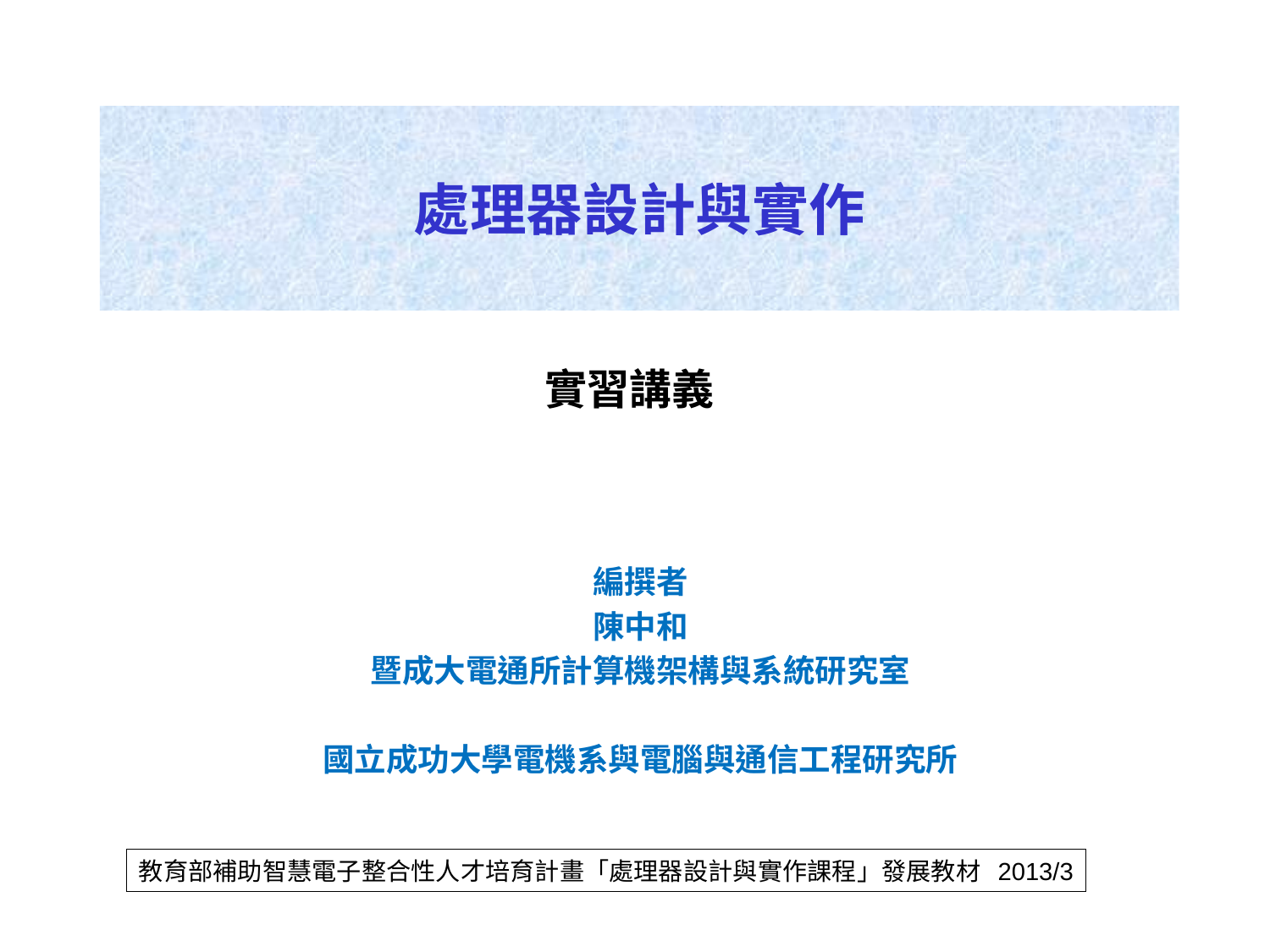

# 處理器設計與實作
實習講義
編撰者
陳中和
暨成大電通所計算機架構與系統研究室

國立成功大學電機系與電腦與通信工程研究所
教育部補助智慧電子整合性人才培育計畫「處理器設計與實作課程」發展教材  2013/3